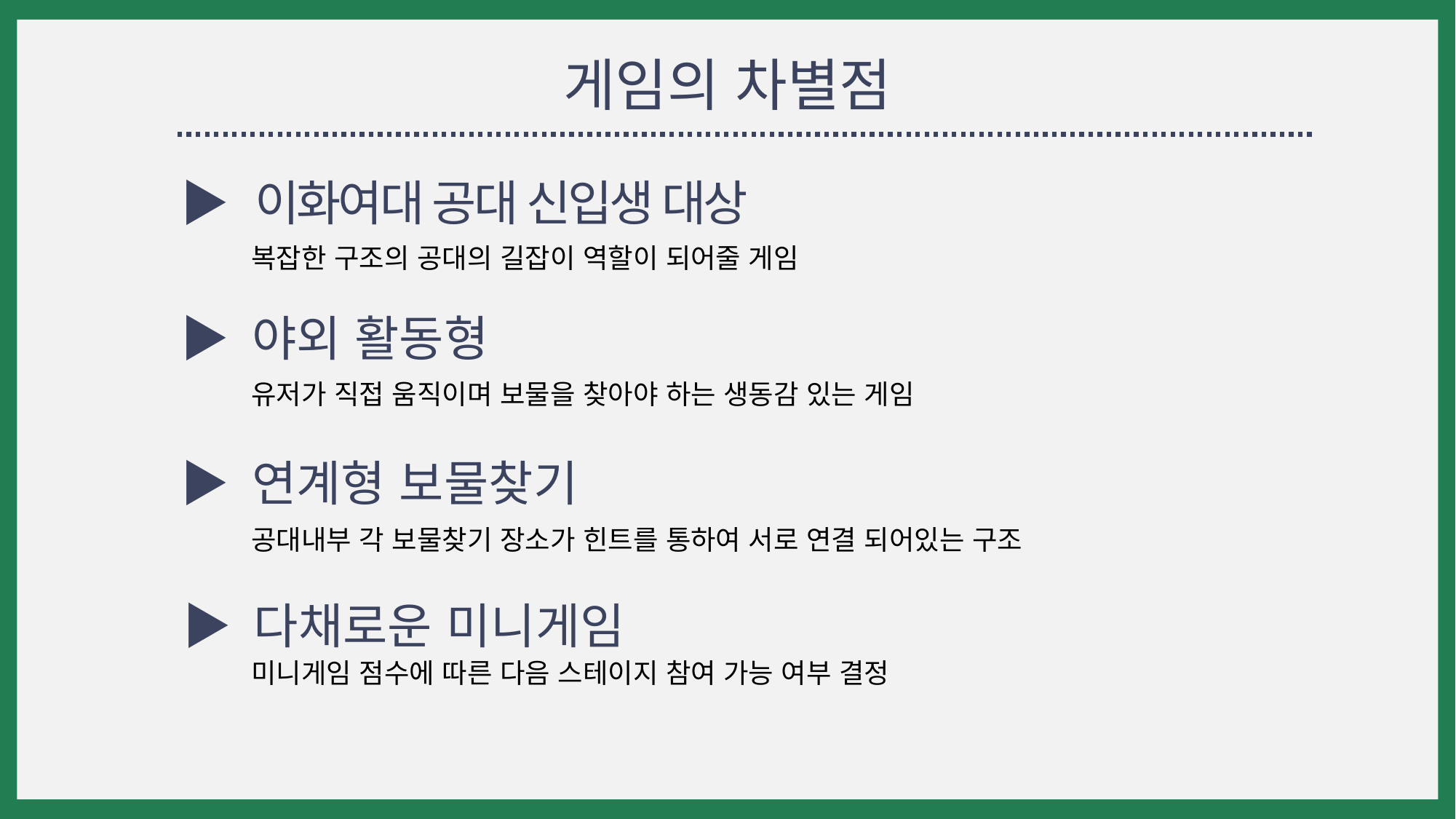

게임의 차별점
▶ 이화여대 공대 신입생 대상
복잡한 구조의 공대의 길잡이 역할이 되어줄 게임
▶ 야외 활동형
유저가 직접 움직이며 보물을 찾아야 하는 생동감 있는 게임
▶ 연계형 보물찾기
공대내부 각 보물찾기 장소가 힌트를 통하여 서로 연결 되어있는 구조
▶ 다채로운 미니게임
미니게임 점수에 따른 다음 스테이지 참여 가능 여부 결정